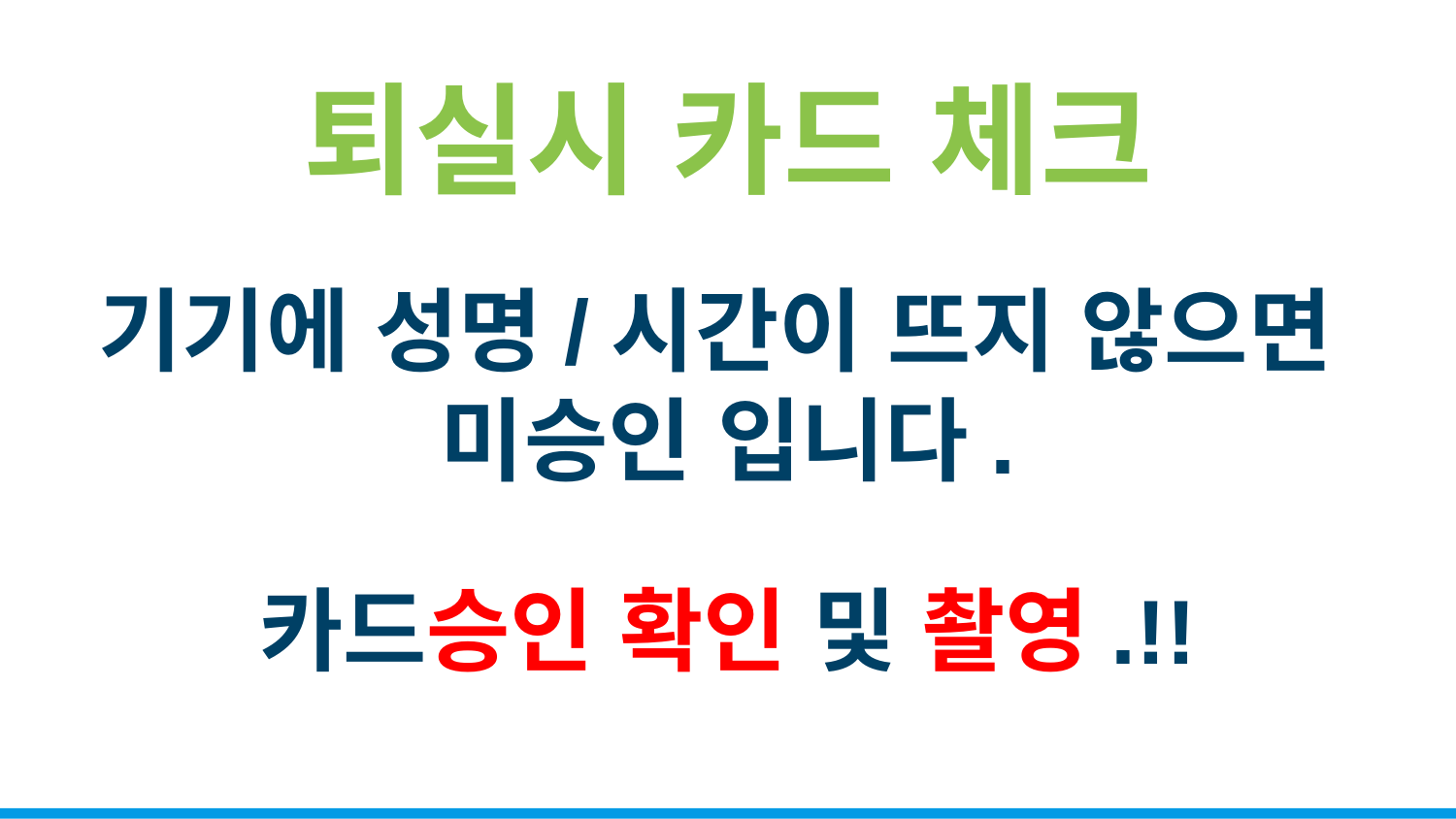

# 퇴실시 카드 체크
기기에 성명/시간이 뜨지 않으면
미승인 입니다.
카드승인 확인 및 촬영.!!